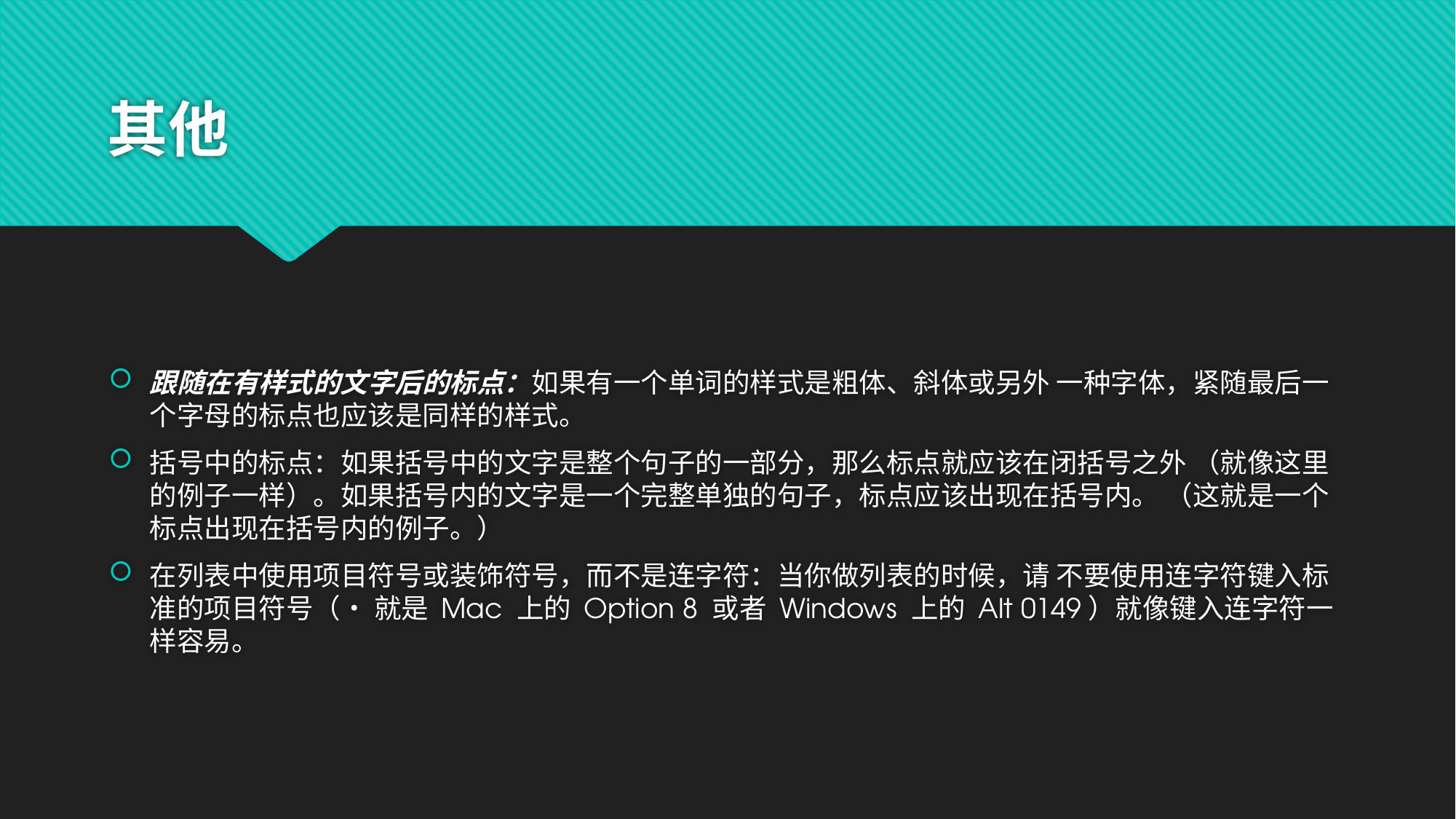

# 其他
跟随在有样式的文字后的标点：如果有一个单词的样式是粗体、斜体或另外 一种字体，紧随最后一个字母的标点也应该是同样的样式。
括号中的标点：如果括号中的文字是整个句子的一部分，那么标点就应该在闭括号之外 （就像这里的例子一样）。如果括号内的文字是一个完整单独的句子，标点应该出现在括号内。 （这就是一个标点出现在括号内的例子。）
在列表中使用项目符号或装饰符号，而不是连字符：当你做列表的时候，请 不要使用连字符键入标准的项目符号（• 就是 Mac 上的 Option 8 或者 Windows 上的 Alt 0149）就像键入连字符一样容易。